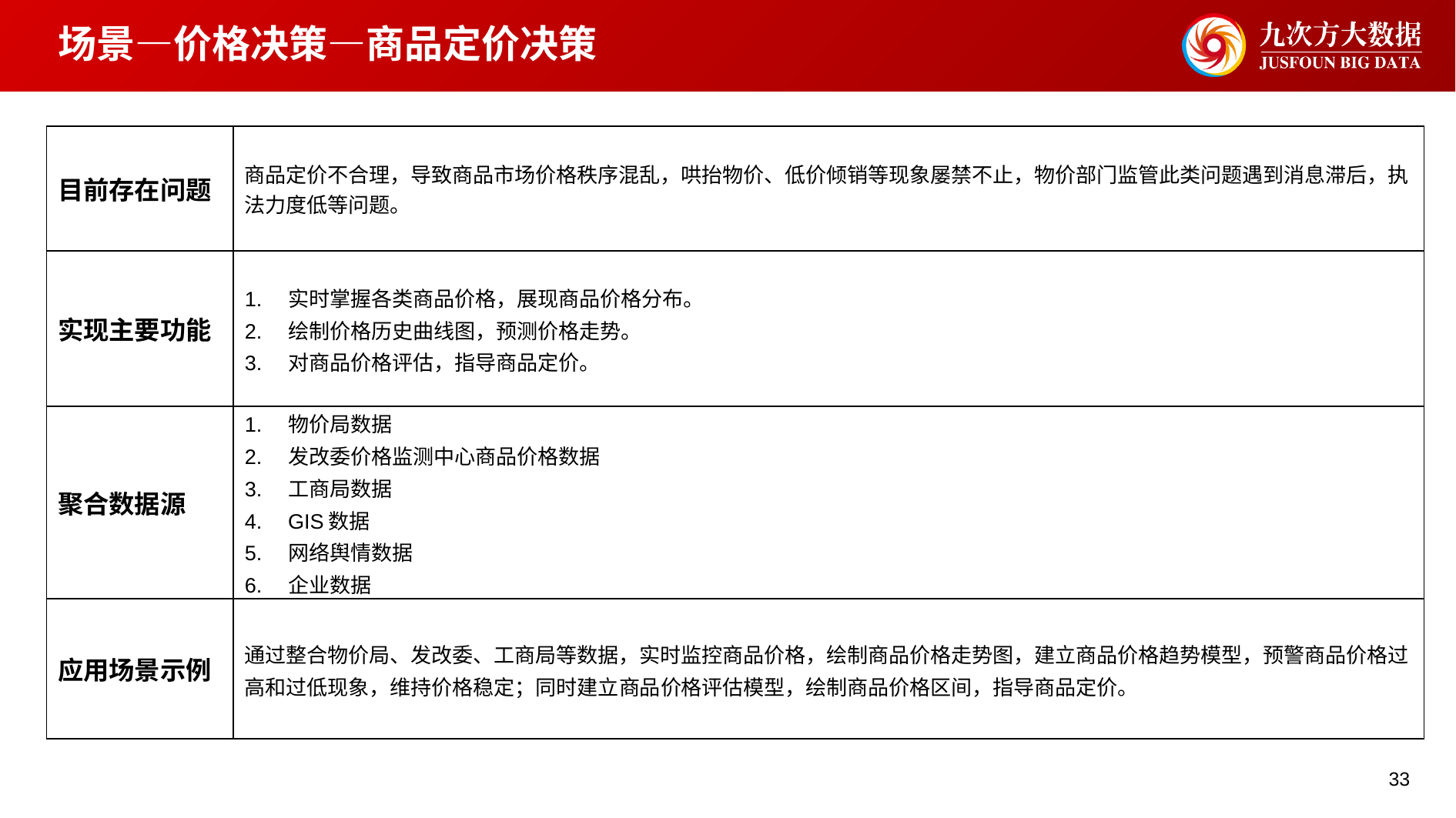

# 场景—价格决策—商品定价决策
| 目前存在问题 | 商品定价不合理，导致商品市场价格秩序混乱，哄抬物价、低价倾销等现象屡禁不止，物价部门监管此类问题遇到消息滞后，执法力度低等问题。 |
| --- | --- |
| 实现主要功能 | 实时掌握各类商品价格，展现商品价格分布。 绘制价格历史曲线图，预测价格走势。 对商品价格评估，指导商品定价。 |
| 聚合数据源 | 物价局数据 发改委价格监测中心商品价格数据 工商局数据 GIS数据 网络舆情数据 企业数据 |
| 应用场景示例 | 通过整合物价局、发改委、工商局等数据，实时监控商品价格，绘制商品价格走势图，建立商品价格趋势模型，预警商品价格过高和过低现象，维持价格稳定；同时建立商品价格评估模型，绘制商品价格区间，指导商品定价。 |
33